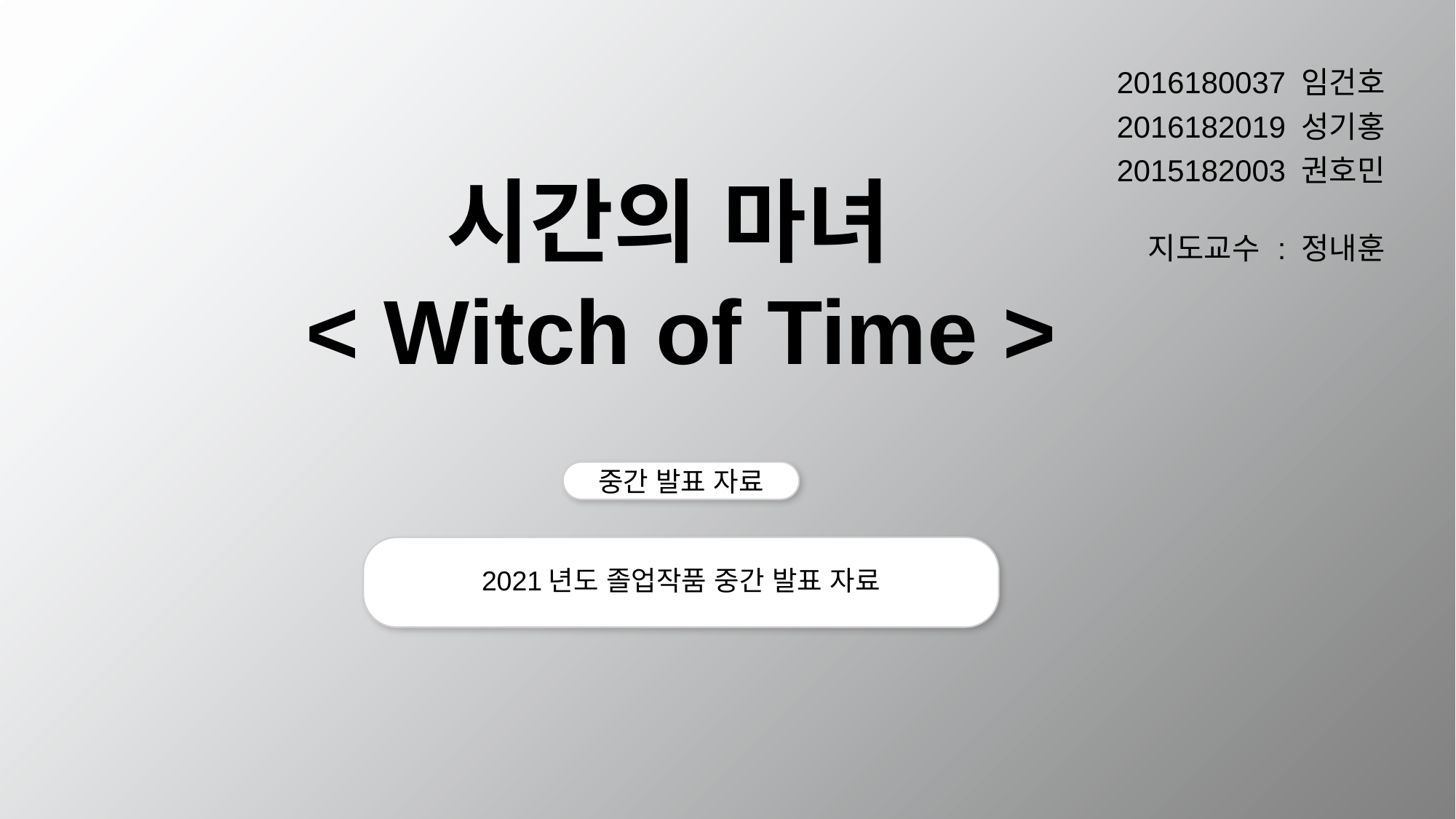

| 2016180037 임건호 2016182019 성기홍 2015182003 권호민 지도교수 : 정내훈 |
| --- |
시간의 마녀
< Witch of Time >
중간 발표 자료
2021년도 졸업작품 중간 발표 자료
1